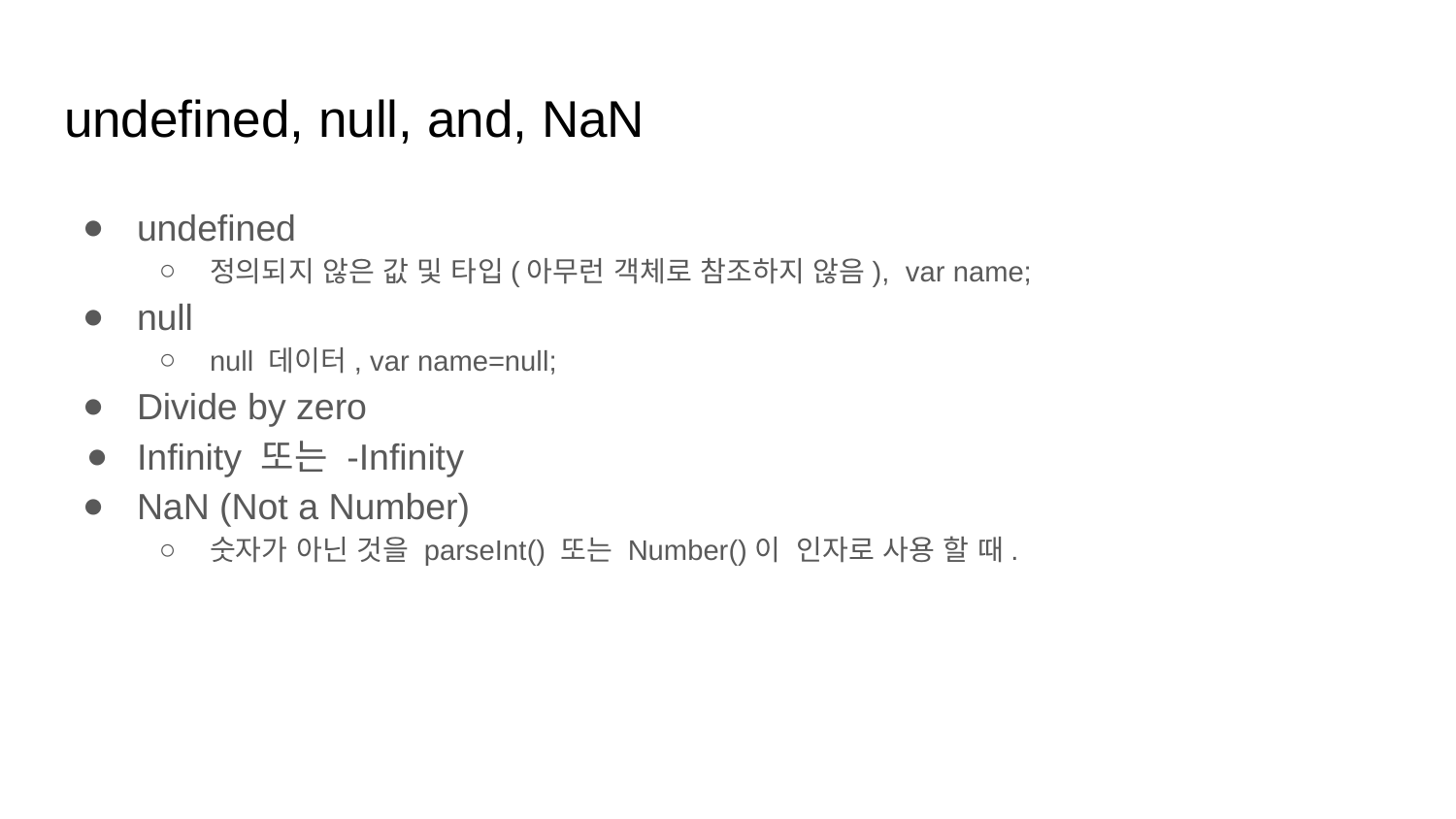

# undefined, null, and, NaN
undefined
정의되지 않은 값 및 타입(아무런 객체로 참조하지 않음),  var name;
null
null 데이터, var name=null;
Divide by zero
Infinity 또는 -Infinity
NaN (Not a Number)
숫자가 아닌 것을 parseInt() 또는 Number()이  인자로 사용 할 때.